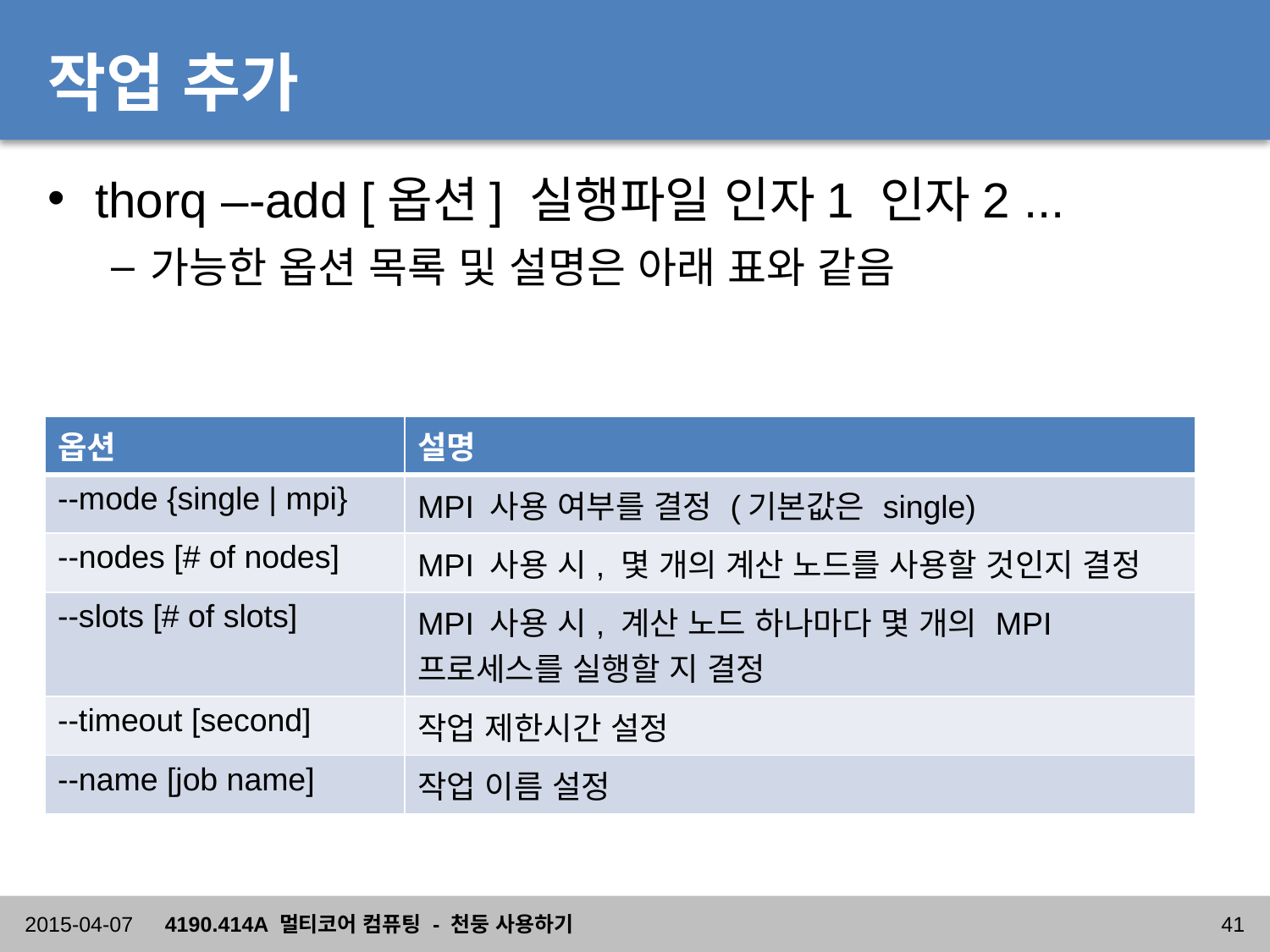

# 작업 추가
thorq –-add [옵션] 실행파일 인자1 인자2 ...
가능한 옵션 목록 및 설명은 아래 표와 같음

| 옵션 | 설명 |
| --- | --- |
| --mode {single | mpi} | MPI 사용 여부를 결정 (기본값은 single) |
| --nodes [# of nodes] | MPI 사용 시, 몇 개의 계산 노드를 사용할 것인지 결정 |
| --slots [# of slots] | MPI 사용 시, 계산 노드 하나마다 몇 개의 MPI 프로세스를 실행할 지 결정 |
| --timeout [second] | 작업 제한시간 설정 |
| --name [job name] | 작업 이름 설정 |
2015-04-07
4190.414A 멀티코어 컴퓨팅 - 천둥 사용하기
41